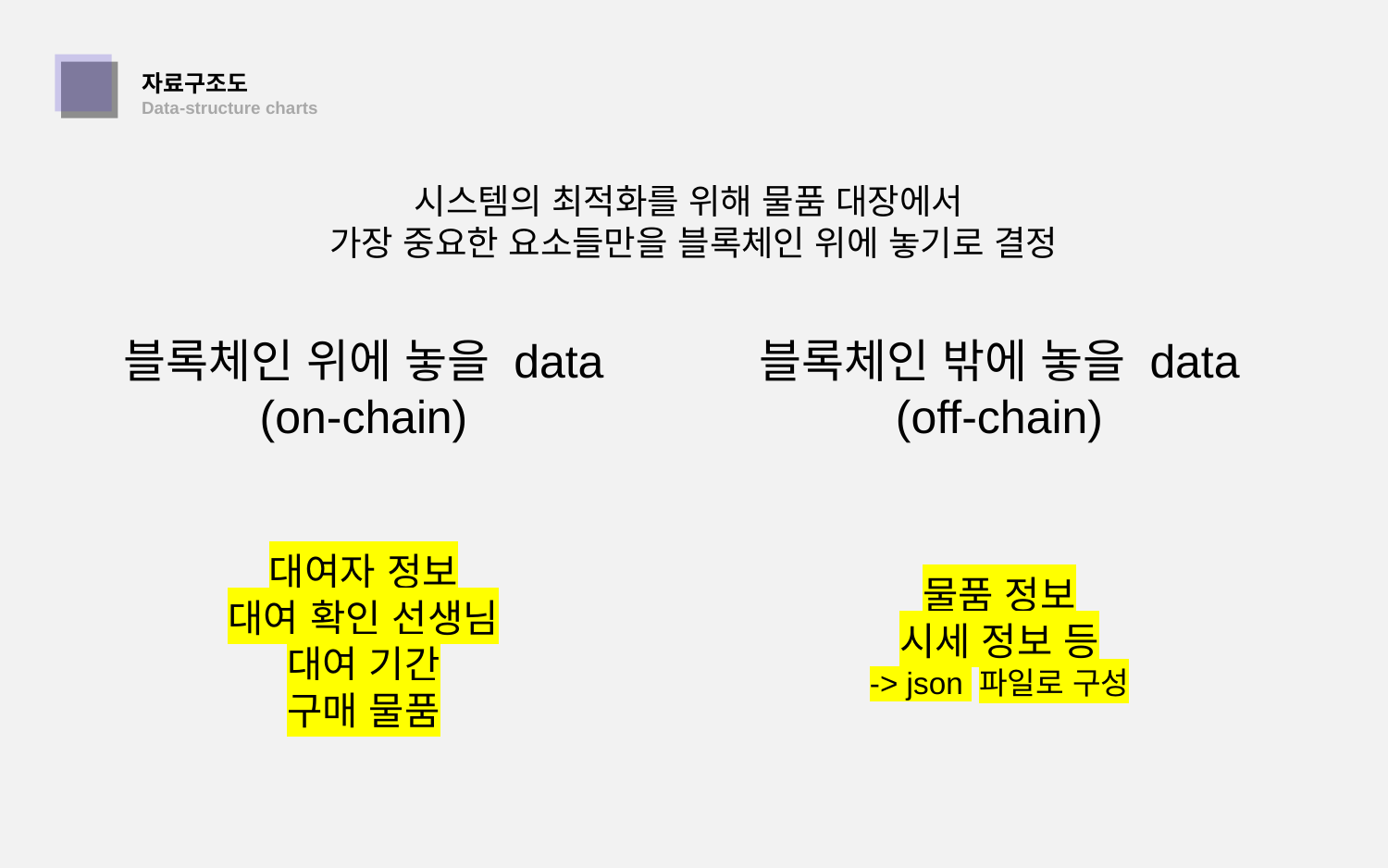

자료구조도
Data-structure charts
01
시스템의 최적화를 위해 물품 대장에서
가장 중요한 요소들만을 블록체인 위에 놓기로 결정
블록체인 위에 놓을 data
(on-chain)
블록체인 밖에 놓을 data
(off-chain)
대여자 정보
대여 확인 선생님
대여 기간
구매 물품
물품 정보
시세 정보 등
-> json 파일로 구성